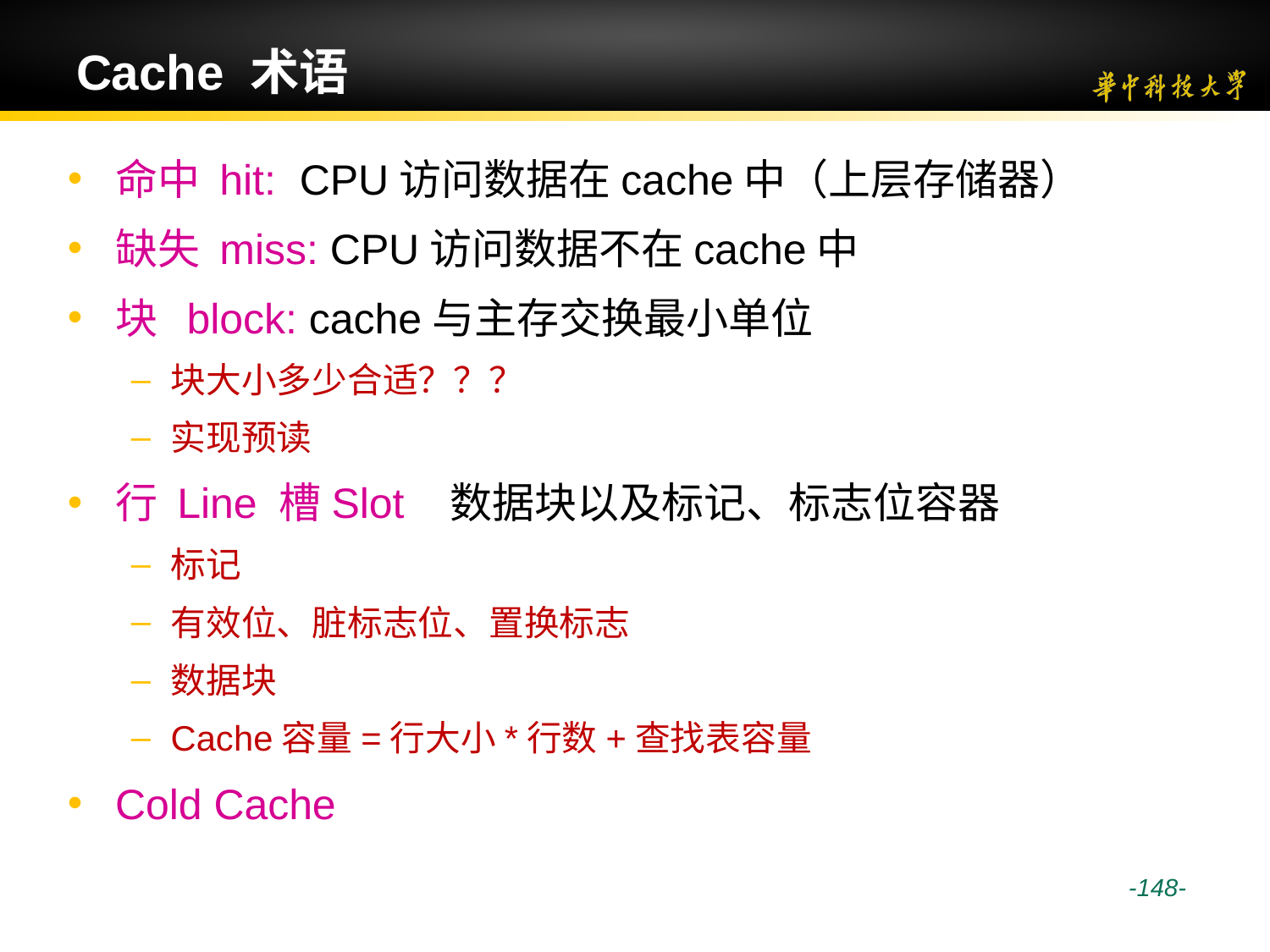

# Cache 术语
命中 hit:  CPU访问数据在cache中（上层存储器）
缺失 miss: CPU访问数据不在cache中
块  block: cache与主存交换最小单位
块大小多少合适？？？
实现预读
行 Line 槽Slot   数据块以及标记、标志位容器
标记
有效位、脏标志位、置换标志
数据块
Cache容量=行大小*行数+查找表容量
Cold Cache

 -148-